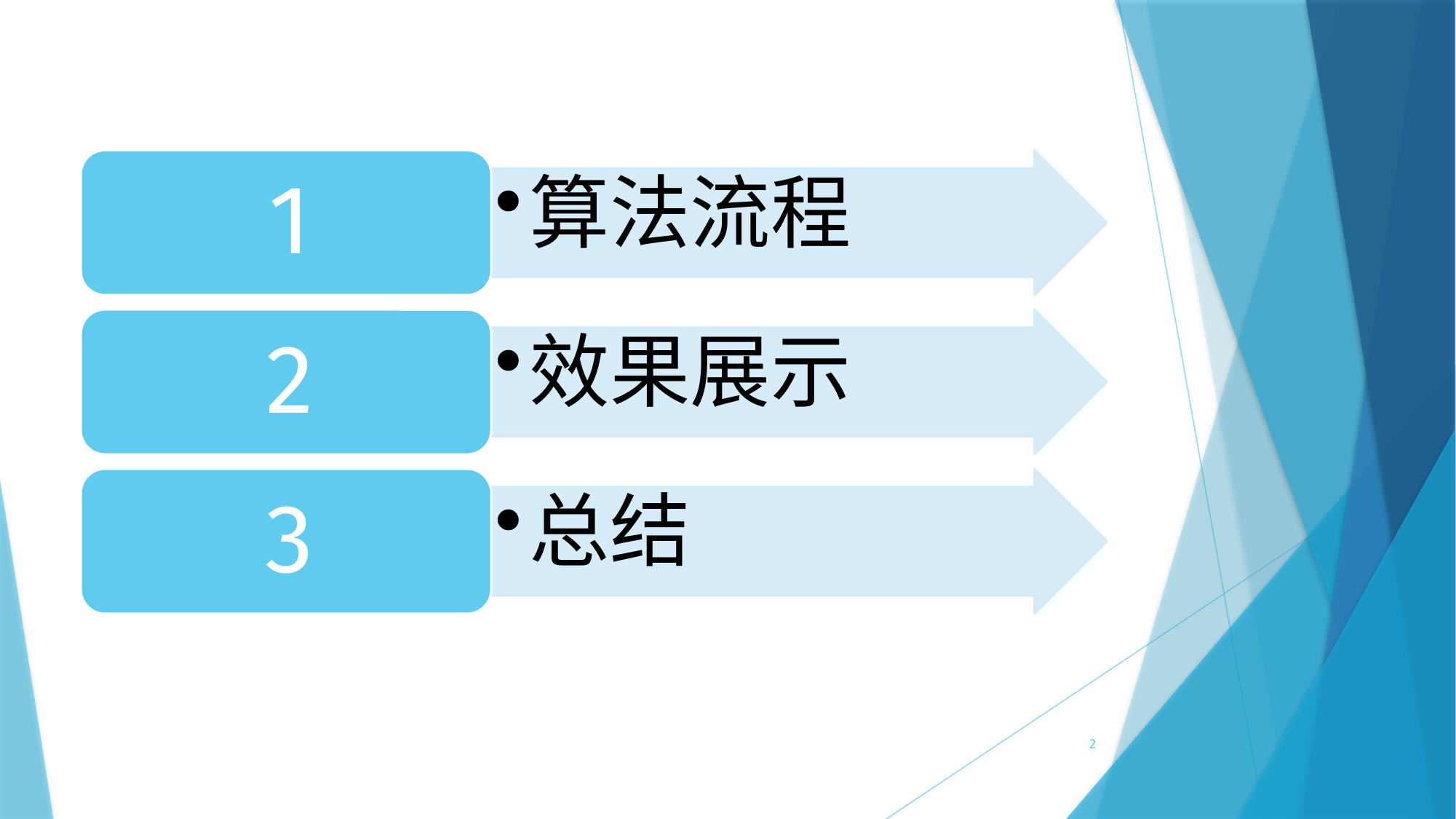

算法流程
1
效果展示
2
总结
3
2